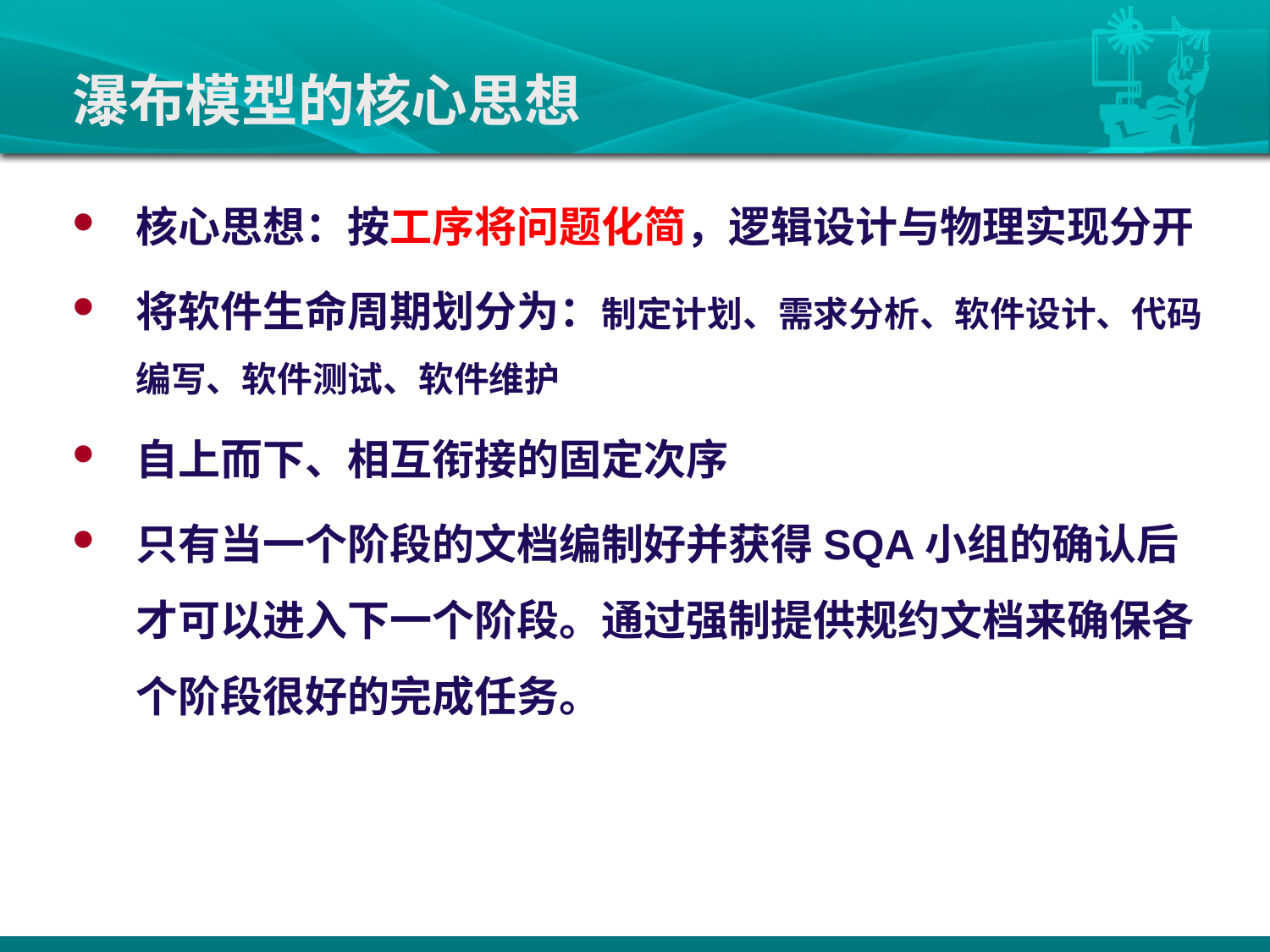

# 瀑布模型的核心思想
核心思想：按工序将问题化简，逻辑设计与物理实现分开
将软件生命周期划分为：制定计划、需求分析、软件设计、代码编写、软件测试、软件维护
自上而下、相互衔接的固定次序
只有当一个阶段的文档编制好并获得SQA小组的确认后才可以进入下一个阶段。通过强制提供规约文档来确保各个阶段很好的完成任务。